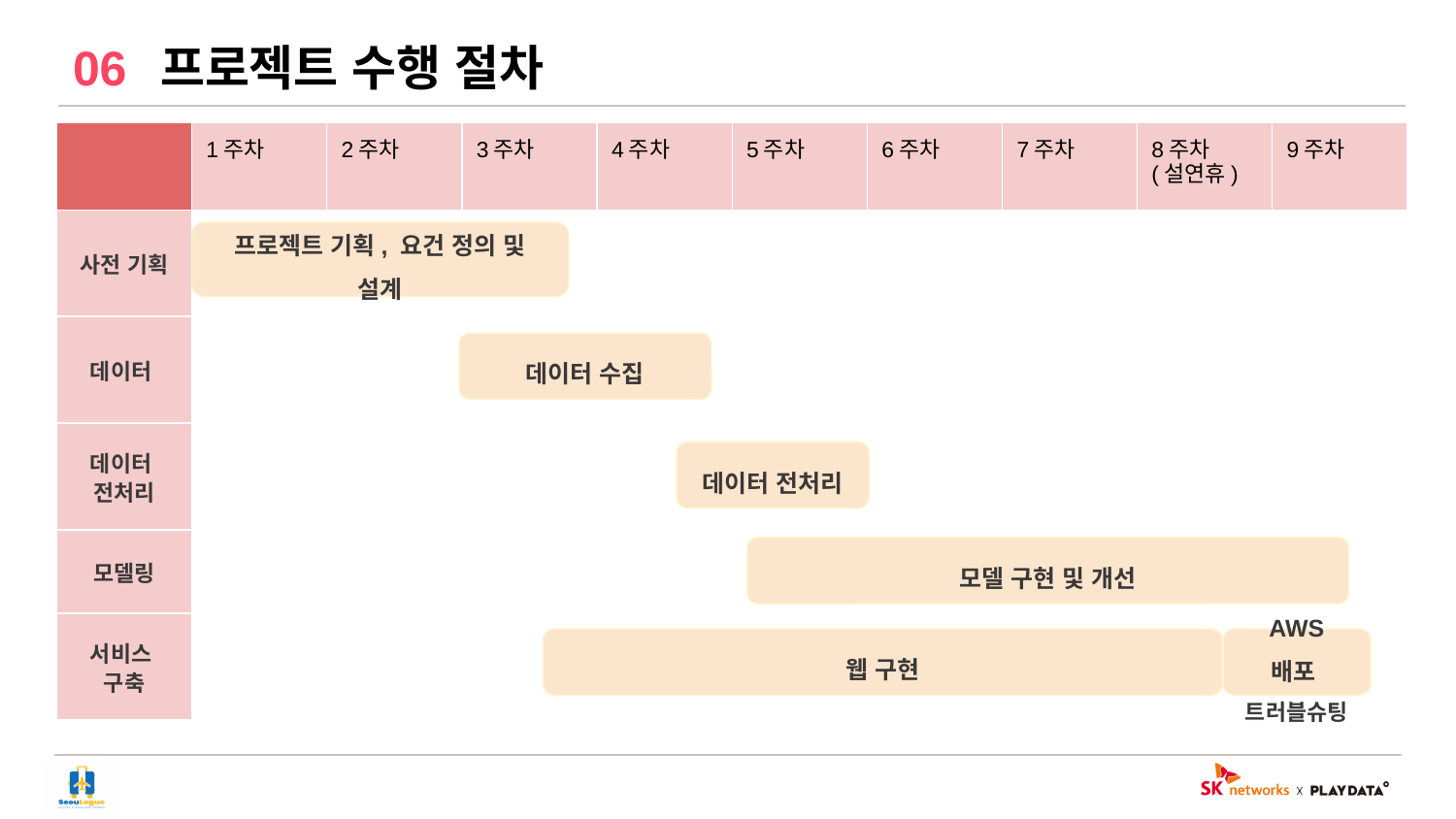

06
# 프로젝트 수행 절차

|  | 1주차 | 2주차 | 3주차 | 4주차 | 5주차 | 6주차 | 7주차 | 8주차 (설연휴) | 9주차 |
| --- | --- | --- | --- | --- | --- | --- | --- | --- | --- |
| 사전 기획 |  |  |  |  |  |  |  |  |  |
| 데이터 |  |  |  |  |  |  |  |  |  |
| 데이터 전처리 |  |  |  |  |  |  |  |  |  |
| 모델링 |  |  |  |  |  |  |  |  |  |
| 서비스 구축 |  |  |  |  |  |  |  |  |  |
프로젝트 기획, 요건 정의 및 설계
데이터 수집
데이터 전처리
모델 구현 및 개선
웹 구현
AWS 배포
트러블슈팅